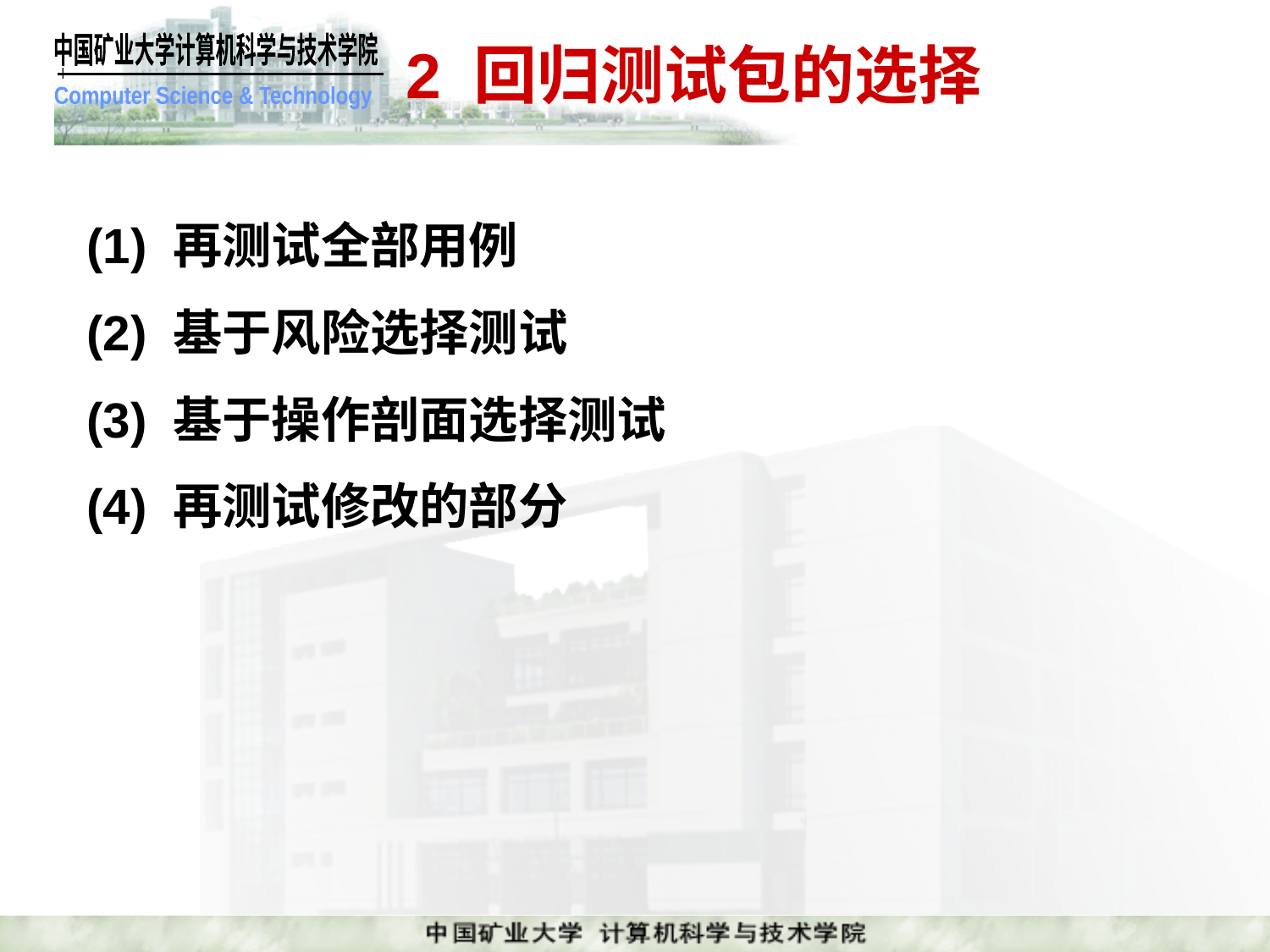

2 回归测试包的选择
(1) 再测试全部用例
(2) 基于风险选择测试
(3) 基于操作剖面选择测试
(4) 再测试修改的部分